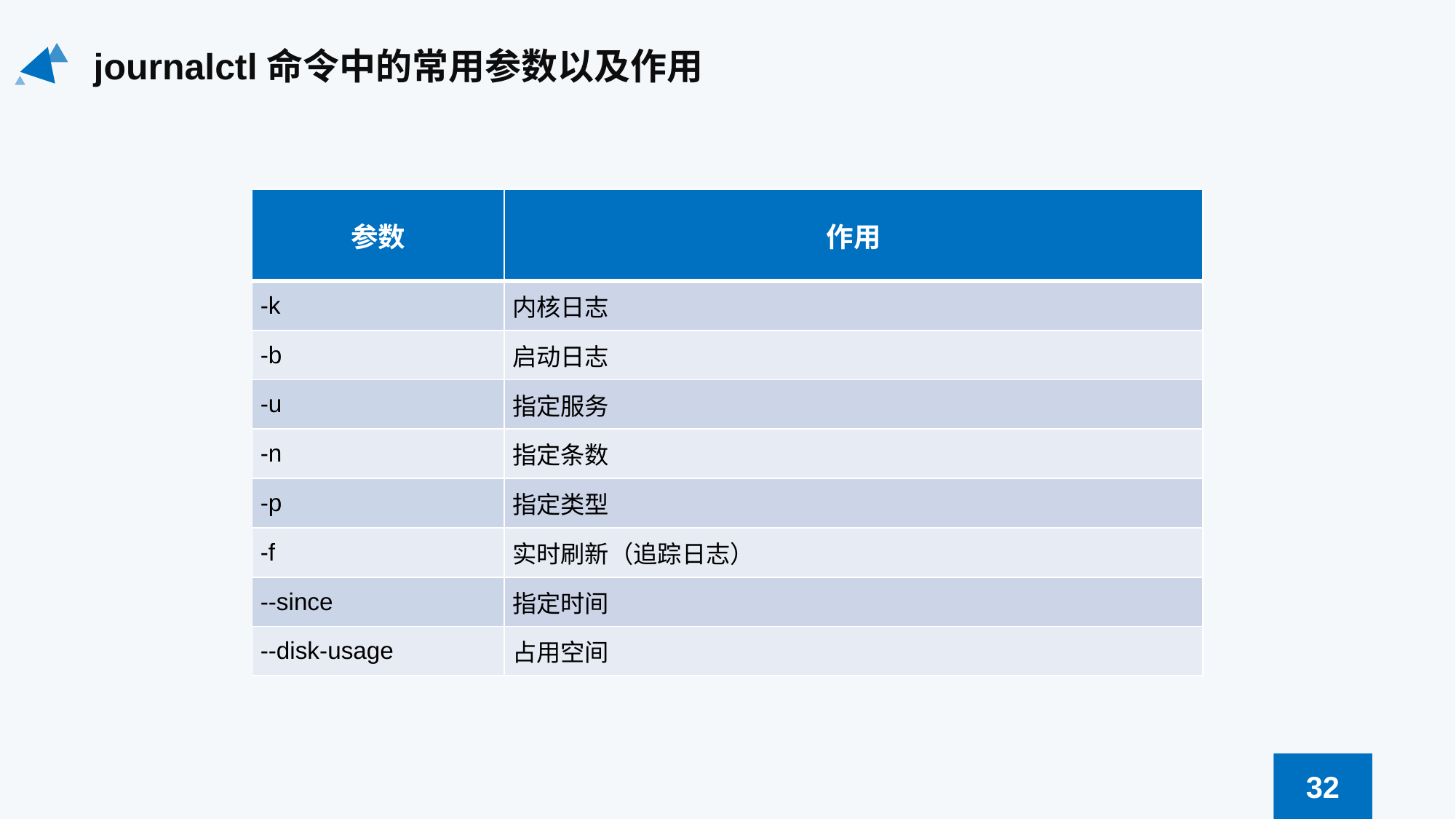

journalctl命令中的常用参数以及作用

| 参数 | 作用 |
| --- | --- |
| -k | 内核日志 |
| -b | 启动日志 |
| -u | 指定服务 |
| -n | 指定条数 |
| -p | 指定类型 |
| -f | 实时刷新（追踪日志） |
| --since | 指定时间 |
| --disk-usage | 占用空间 |

32